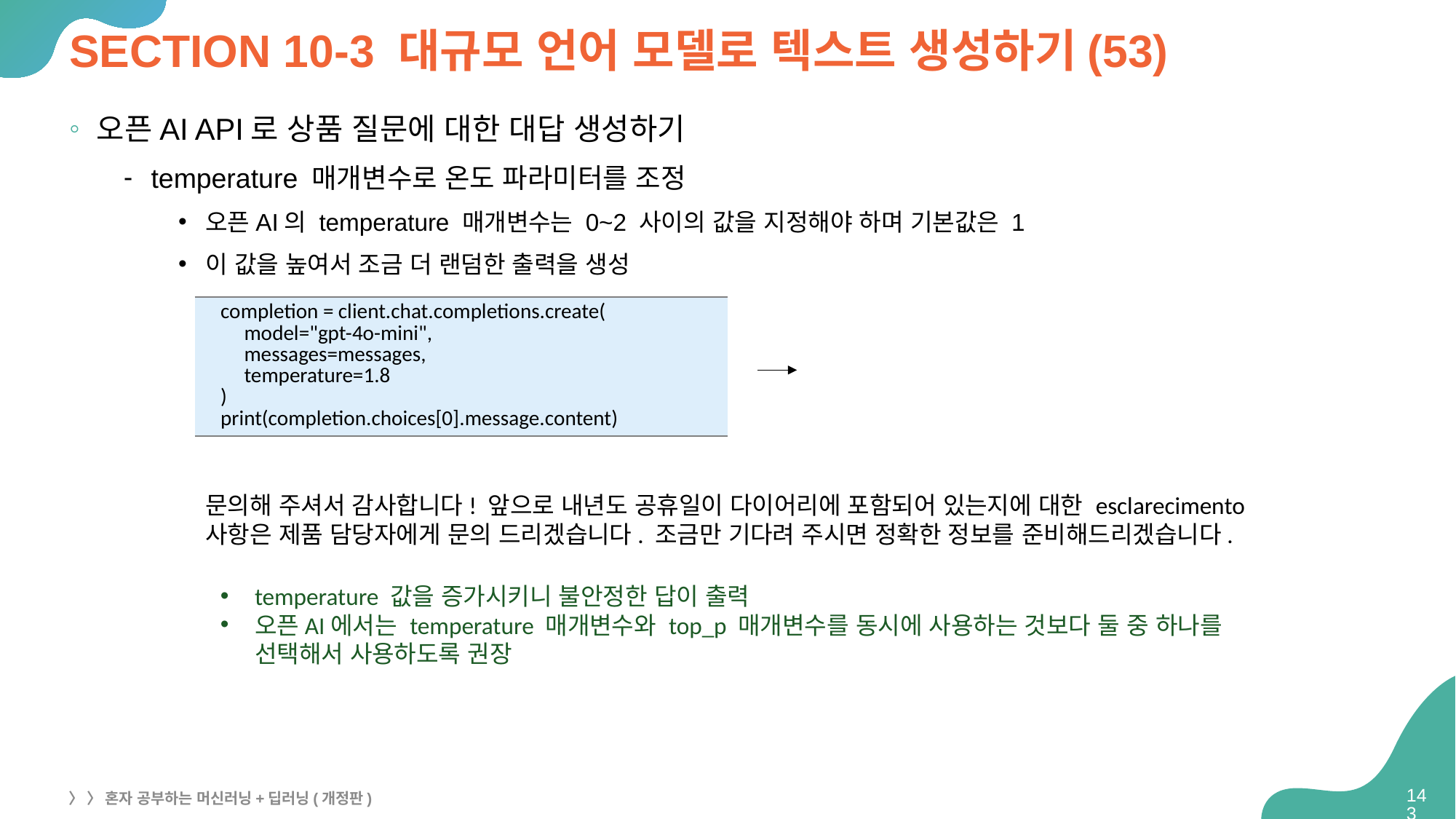

# SECTION 10-3 대규모 언어 모델로 텍스트 생성하기(53)
오픈AI API로 상품 질문에 대한 대답 생성하기
temperature 매개변수로 온도 파라미터를 조정
오픈AI의 temperature 매개변수는 0~2 사이의 값을 지정해야 하며 기본값은 1
이 값을 높여서 조금 더 랜덤한 출력을 생성
| completion = client.chat.completions.create( model="gpt-4o-mini", messages=messages, temperature=1.8 ) print(completion.choices[0].message.content) |
| --- |
문의해 주셔서 감사합니다! 앞으로 내년도 공휴일이 다이어리에 포함되어 있는지에 대한 esclarecimento
사항은 제품 담당자에게 문의 드리겠습니다. 조금만 기다려 주시면 정확한 정보를 준비해드리겠습니다.
temperature 값을 증가시키니 불안정한 답이 출력
오픈AI에서는 temperature 매개변수와 top_p 매개변수를 동시에 사용하는 것보다 둘 중 하나를
선택해서 사용하도록 권장
143
〉 〉 혼자 공부하는 머신러닝+딥러닝(개정판)